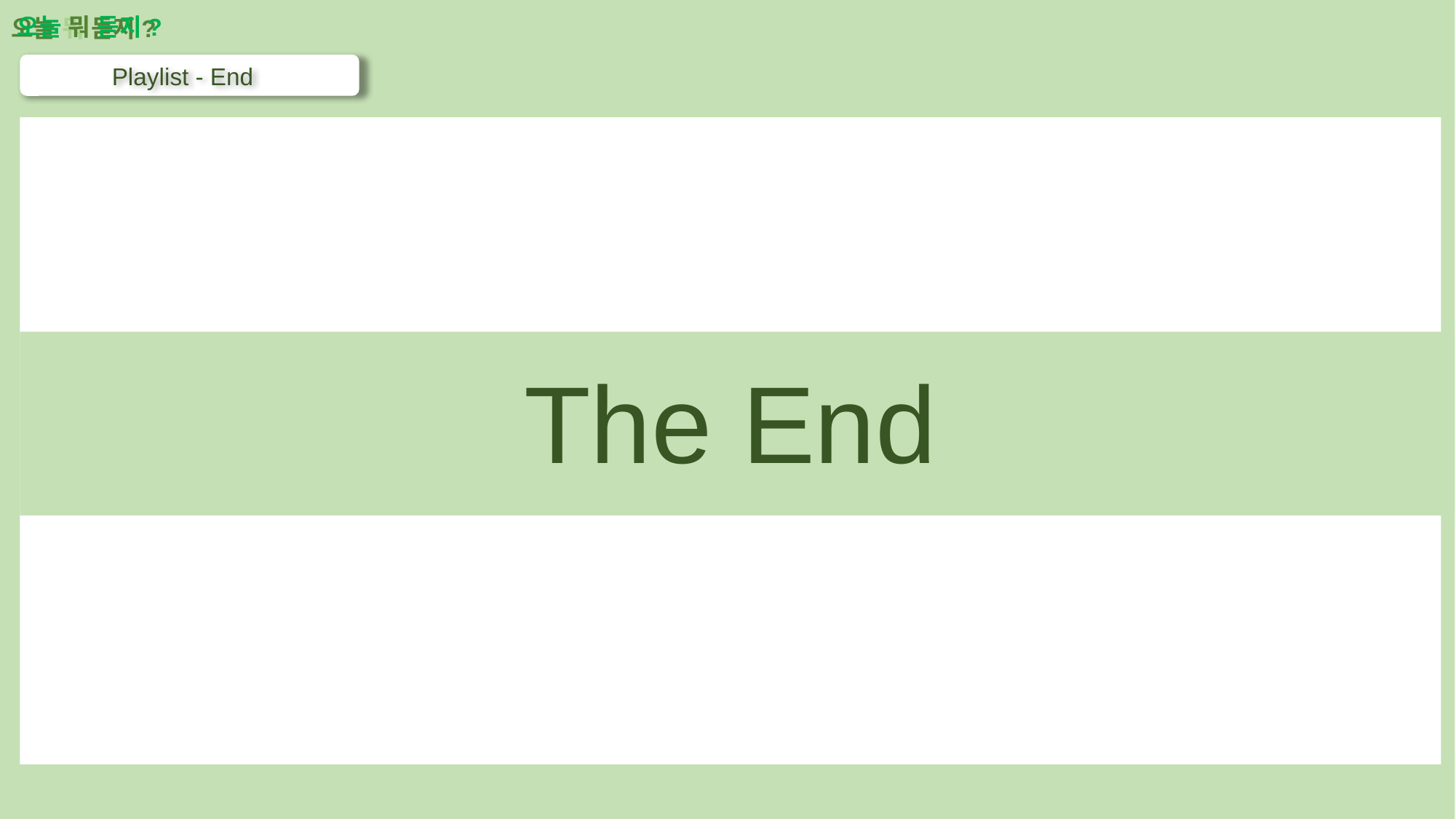

오늘 뭐 듣지?
오늘 뭐 듣지?

Playlist - End

The End